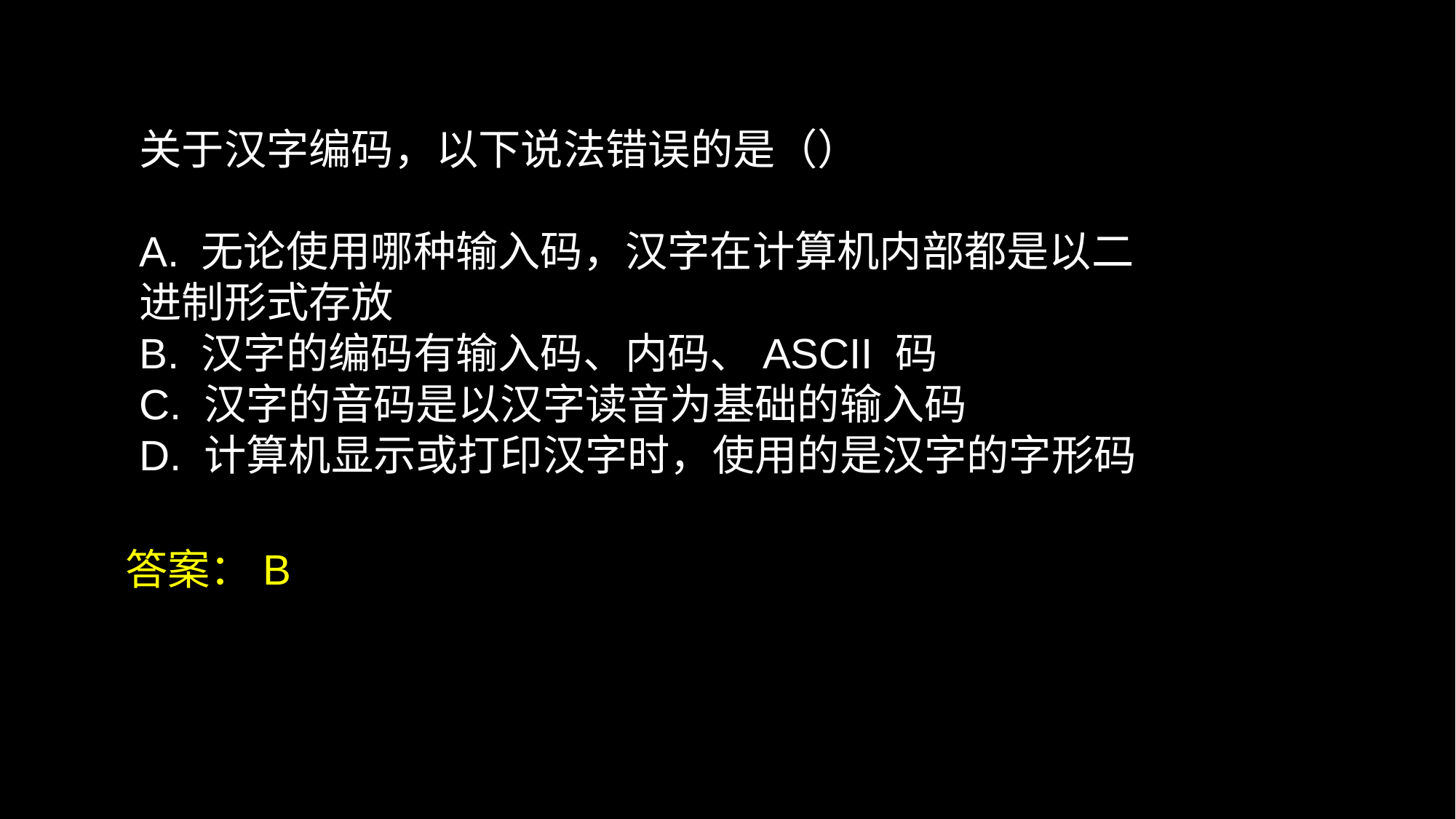

# 关于汉字编码，以下说法错误的是（） A. 无论使用哪种输入码，汉字在计算机内部都是以二进制形式存放 B. 汉字的编码有输入码、内码、ASCII 码 C. 汉字的音码是以汉字读音为基础的输入码 D. 计算机显示或打印汉字时，使用的是汉字的字形码
答案：B